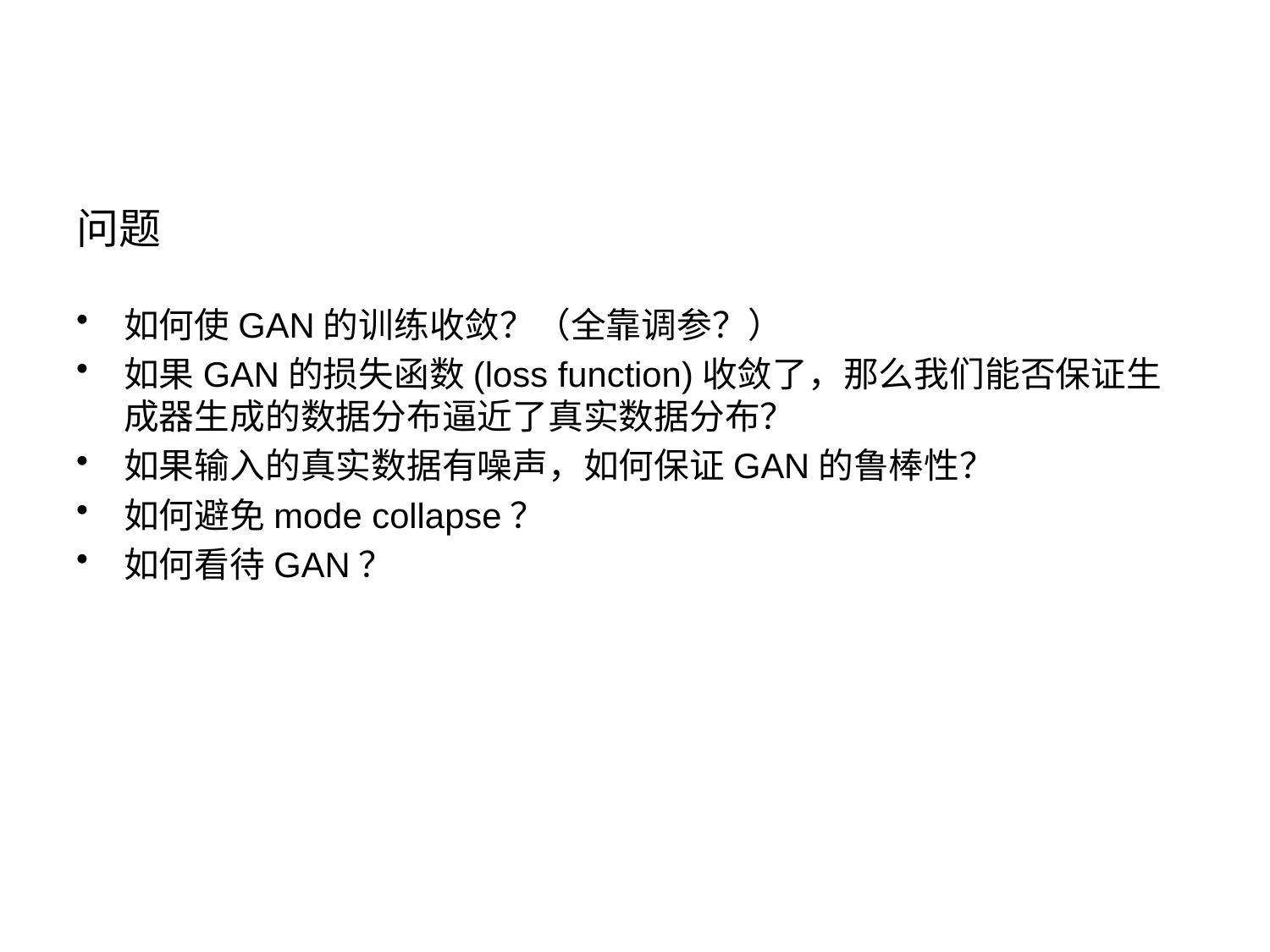

# 问题
如何使GAN的训练收敛？（全靠调参？）
如果GAN的损失函数(loss function)收敛了，那么我们能否保证生成器生成的数据分布逼近了真实数据分布？
如果输入的真实数据有噪声，如何保证GAN的鲁棒性？
如何避免mode collapse？
如何看待GAN？